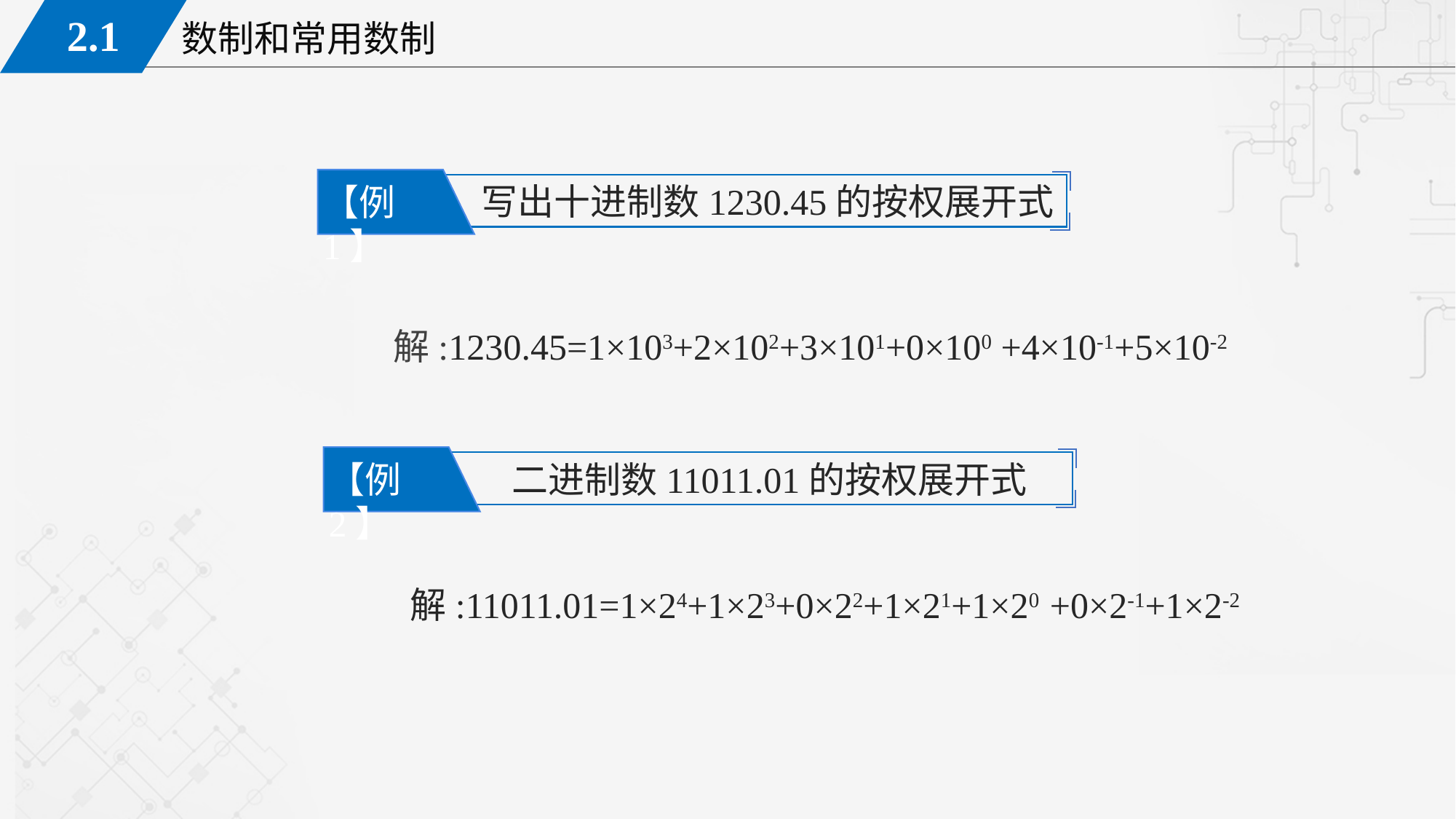

写出十进制数1230.45的按权展开式
【例1】

解:1230.45=1×103+2×102+3×101+0×100 +4×10-1+5×10-2

 解:11011.01=1×24+1×23+0×22+1×21+1×20  +0×2-1+1×2-2

二进制数11011.01的按权展开式
【例2】